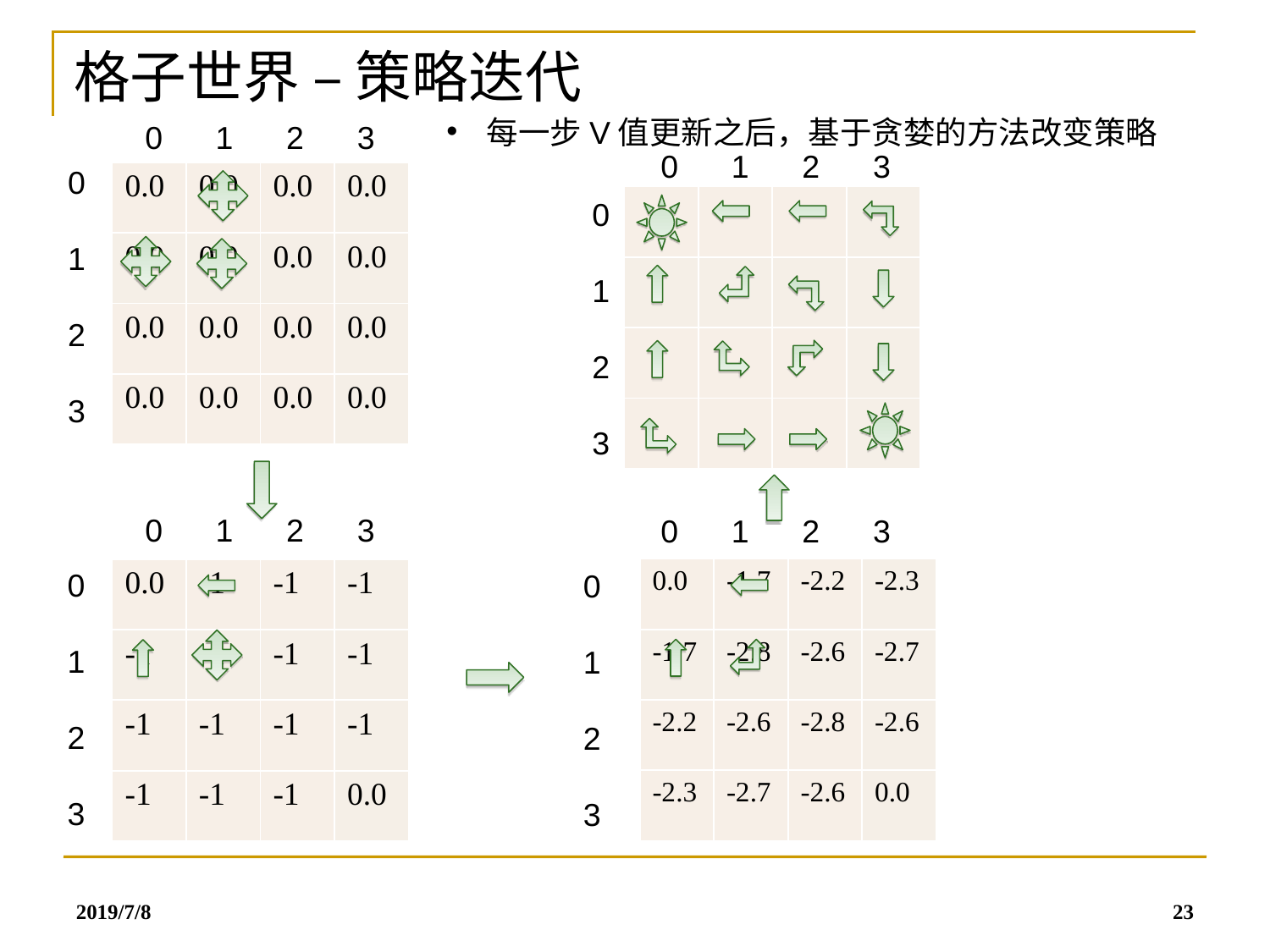

格子世界 – 策略迭代
每一步V值更新之后，基于贪婪的方法改变策略
   0      1      2      3
   0      1      2      3
   0

   1

   2

   3
| 0.0 | 0.0 | 0.0 | 0.0 |
| --- | --- | --- | --- |
| 0.0 | 0.0 | 0.0 | 0.0 |
| 0.0 | 0.0 | 0.0 | 0.0 |
| 0.0 | 0.0 | 0.0 | 0.0 |

|  |  |  |  |
| --- | --- | --- | --- |
|  |  |  |  |
|  |  |  |  |
|  |  |  |  |
   0

   1

   2

   3

   0      1      2      3
   0      1      2      3
| 0.0 | -1.7 | -2.2 | -2.3 |
| --- | --- | --- | --- |
| -1.7 | -2.8 | -2.6 | -2.7 |
| -2.2 | -2.6 | -2.8 | -2.6 |
| -2.3 | -2.7 | -2.6 | 0.0 |
   0

   1

   2

   3
| 0.0 | -1 | -1 | -1 |
| --- | --- | --- | --- |
| -1 | -1 | -1 | -1 |
| -1 | -1 | -1 | -1 |
| -1 | -1 | -1 | 0.0 |
   0

   1

   2

   3

2019/7/8
23